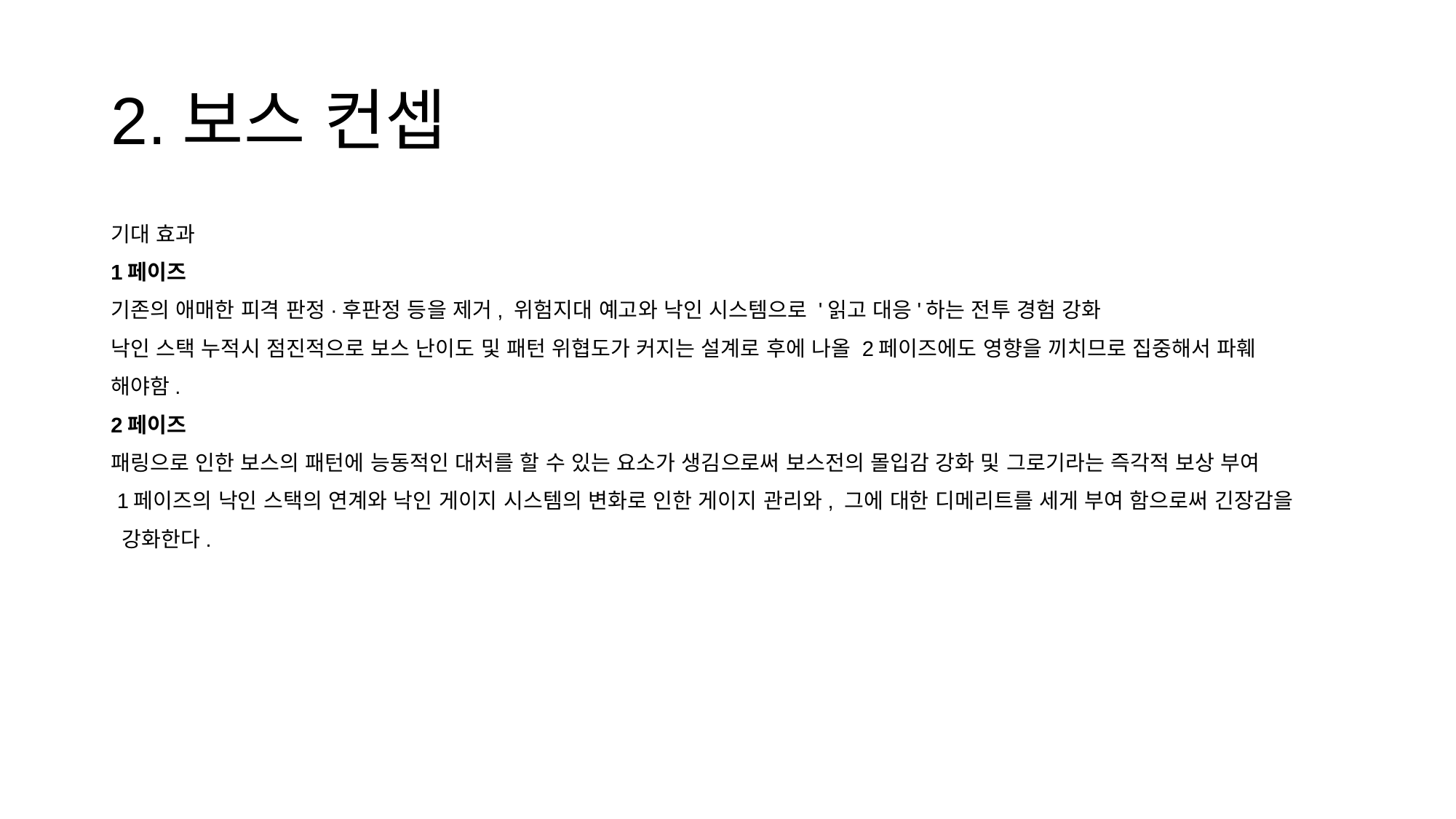

# 2.보스 컨셉
기대 효과
1페이즈
기존의 애매한 피격 판정·후판정 등을 제거, 위험지대 예고와 낙인 시스템으로 '읽고 대응'하는 전투 경험 강화
낙인 스택 누적시 점진적으로 보스 난이도 및 패턴 위협도가 커지는 설계로 후에 나올 2페이즈에도 영향을 끼치므로 집중해서 파훼
해야함.
2페이즈
패링으로 인한 보스의 패턴에 능동적인 대처를 할 수 있는 요소가 생김으로써 보스전의 몰입감 강화 및 그로기라는 즉각적 보상 부여
 1페이즈의 낙인 스택의 연계와 낙인 게이지 시스템의 변화로 인한 게이지 관리와, 그에 대한 디메리트를 세게 부여 함으로써 긴장감을
 강화한다.